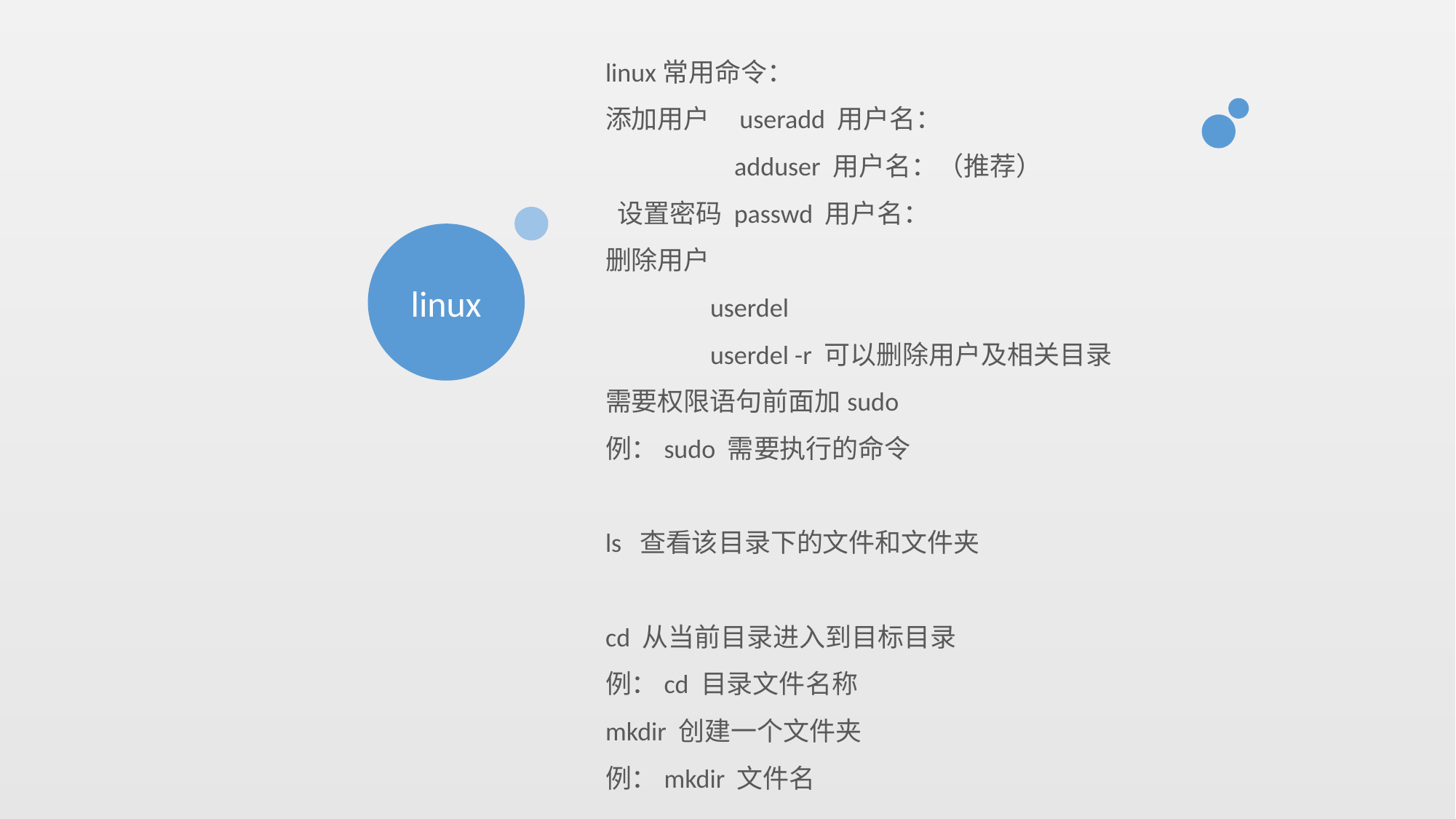

linux常用命令：
添加用户    useradd 用户名：
	    adduser 用户名：（推荐）
 设置密码 passwd 用户名：
删除用户
	userdel
	userdel -r 可以删除用户及相关目录
需要权限语句前面加sudo
例：sudo 需要执行的命令

ls  查看该目录下的文件和文件夹

cd 从当前目录进入到目标目录
例：cd 目录文件名称
mkdir 创建一个文件夹
例：mkdir 文件名

linux